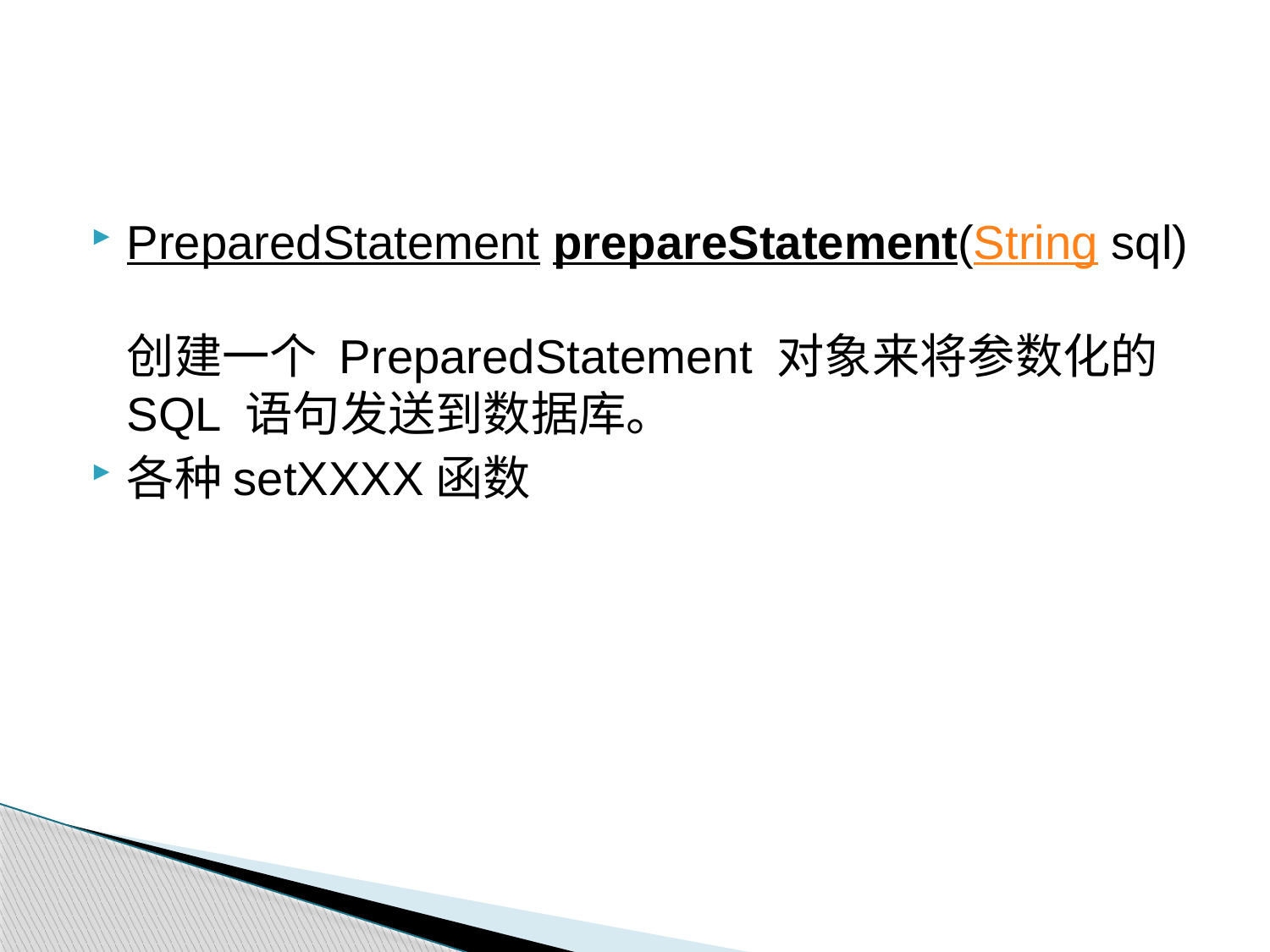

#
PreparedStatement prepareStatement(String sql)
创建一个 PreparedStatement 对象来将参数化的 SQL 语句发送到数据库。
各种setXXXX函数